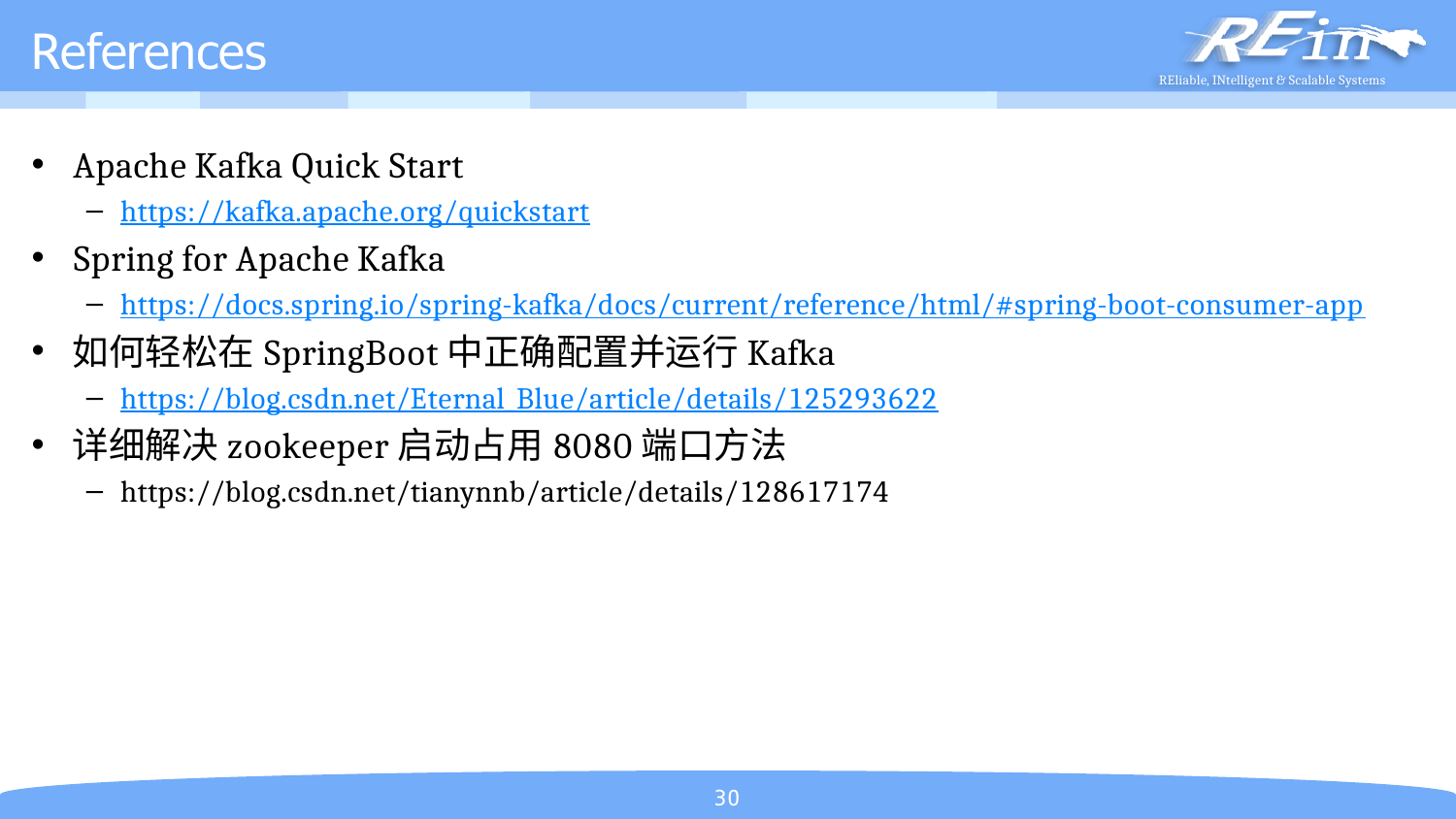

# References
Apache Kafka Quick Start
https://kafka.apache.org/quickstart
Spring for Apache Kafka
https://docs.spring.io/spring-kafka/docs/current/reference/html/#spring-boot-consumer-app
如何轻松在SpringBoot中正确配置并运行Kafka
https://blog.csdn.net/Eternal_Blue/article/details/125293622
详细解决zookeeper启动占用8080端口方法
https://blog.csdn.net/tianynnb/article/details/128617174
30